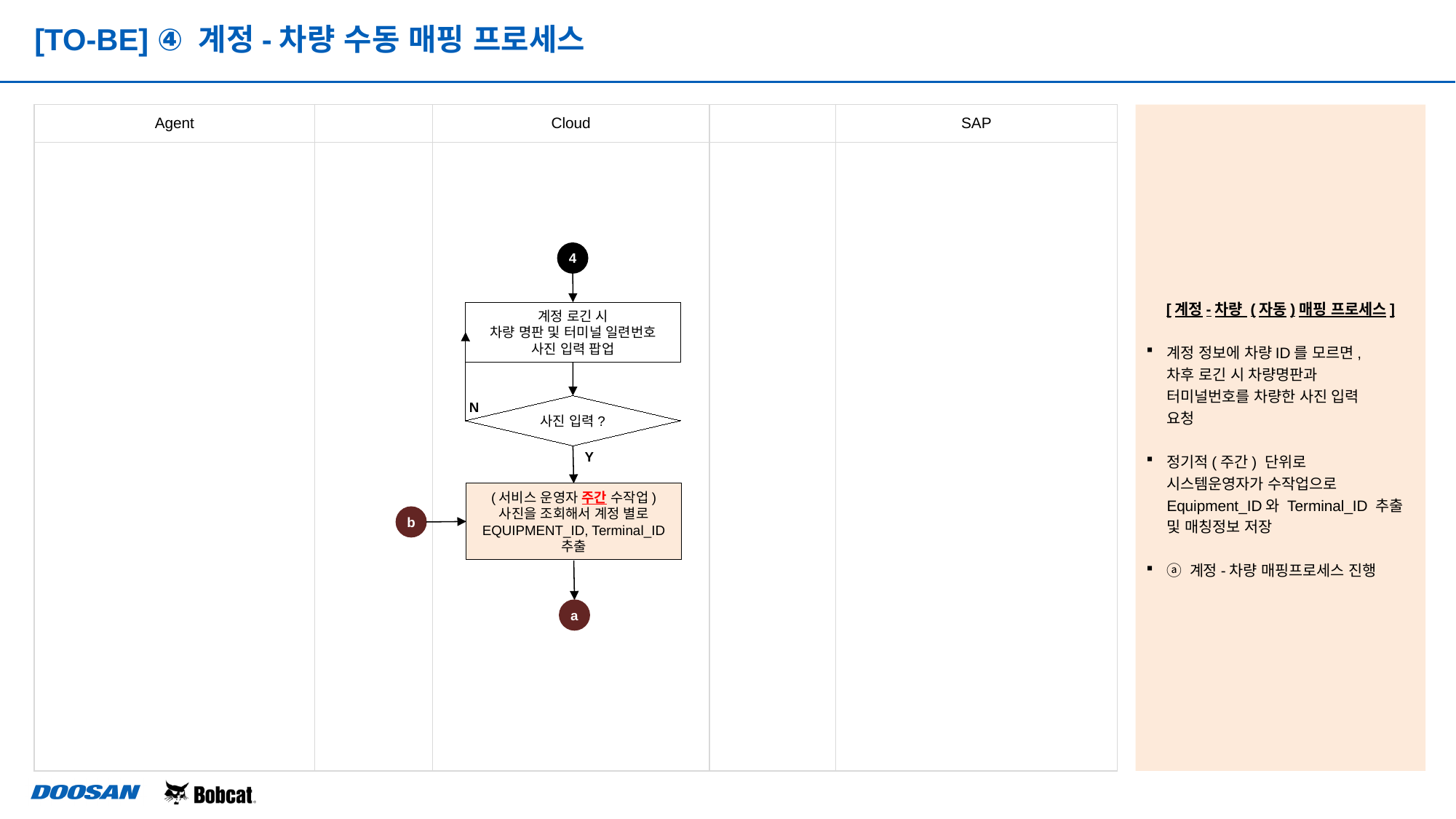

[TO-BE] ④ 계정-차량 수동 매핑 프로세스
| Agent |  | Cloud |  | SAP |
| --- | --- | --- | --- | --- |
|  |  |  |  |  |
[계정-차량 (자동)매핑 프로세스]

계정 정보에 차량ID를 모르면,
차후 로긴 시 차량명판과
터미널번호를 차량한 사진 입력
요청

정기적(주간) 단위로
시스템운영자가 수작업으로Equipment_ID와 Terminal_ID 추출
및 매칭정보 저장

ⓐ 계정-차량 매핑프로세스 진행
4
계정 로긴 시
차량 명판 및 터미널 일련번호
사진 입력 팝업
N
사진 입력?
Y
(서비스 운영자 주간 수작업)
사진을 조회해서 계정 별로
EQUIPMENT_ID, Terminal_ID 추출
b
a